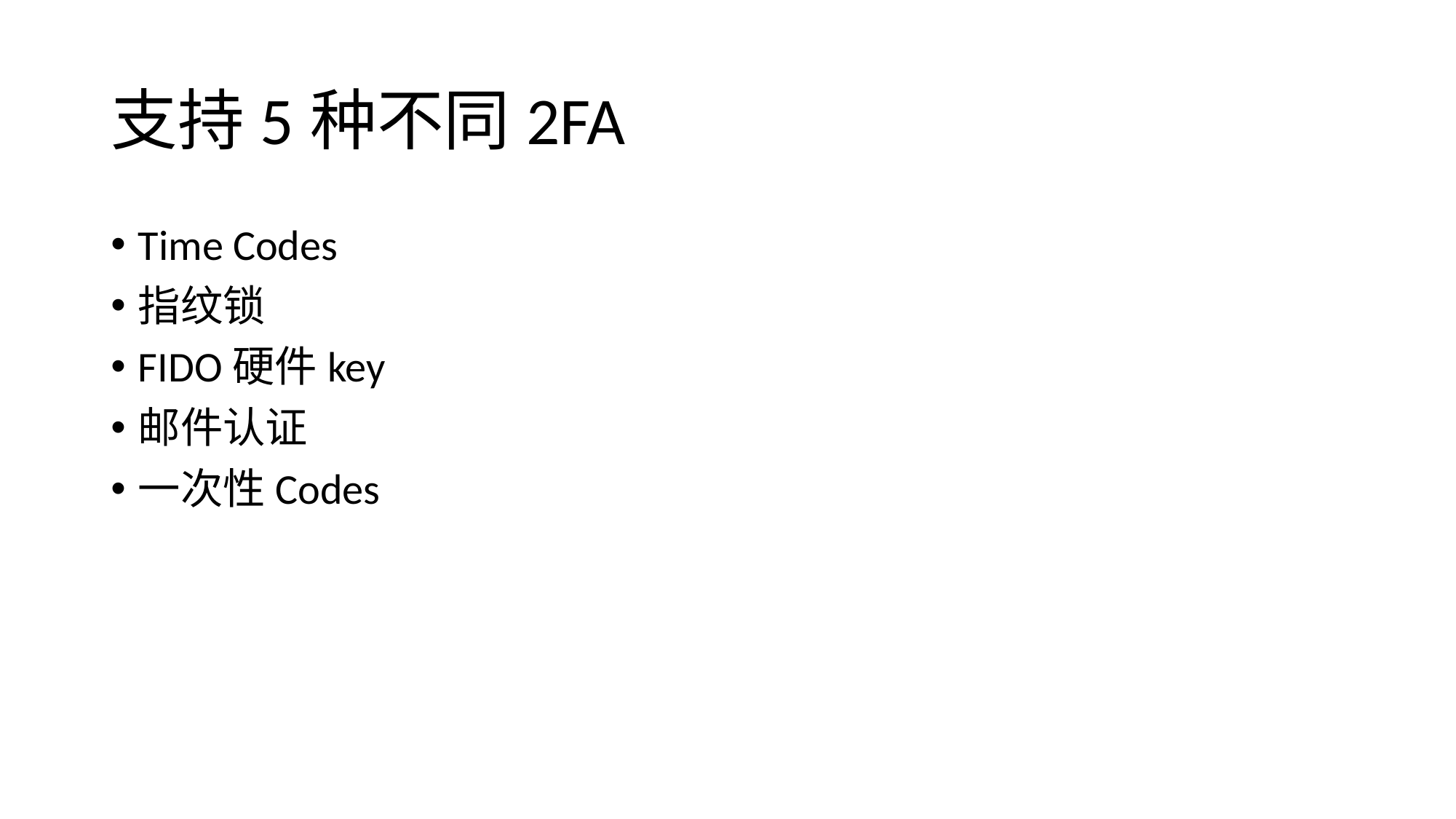

# 支持5种不同2FA
Time Codes
指纹锁
FIDO硬件key
邮件认证
一次性Codes